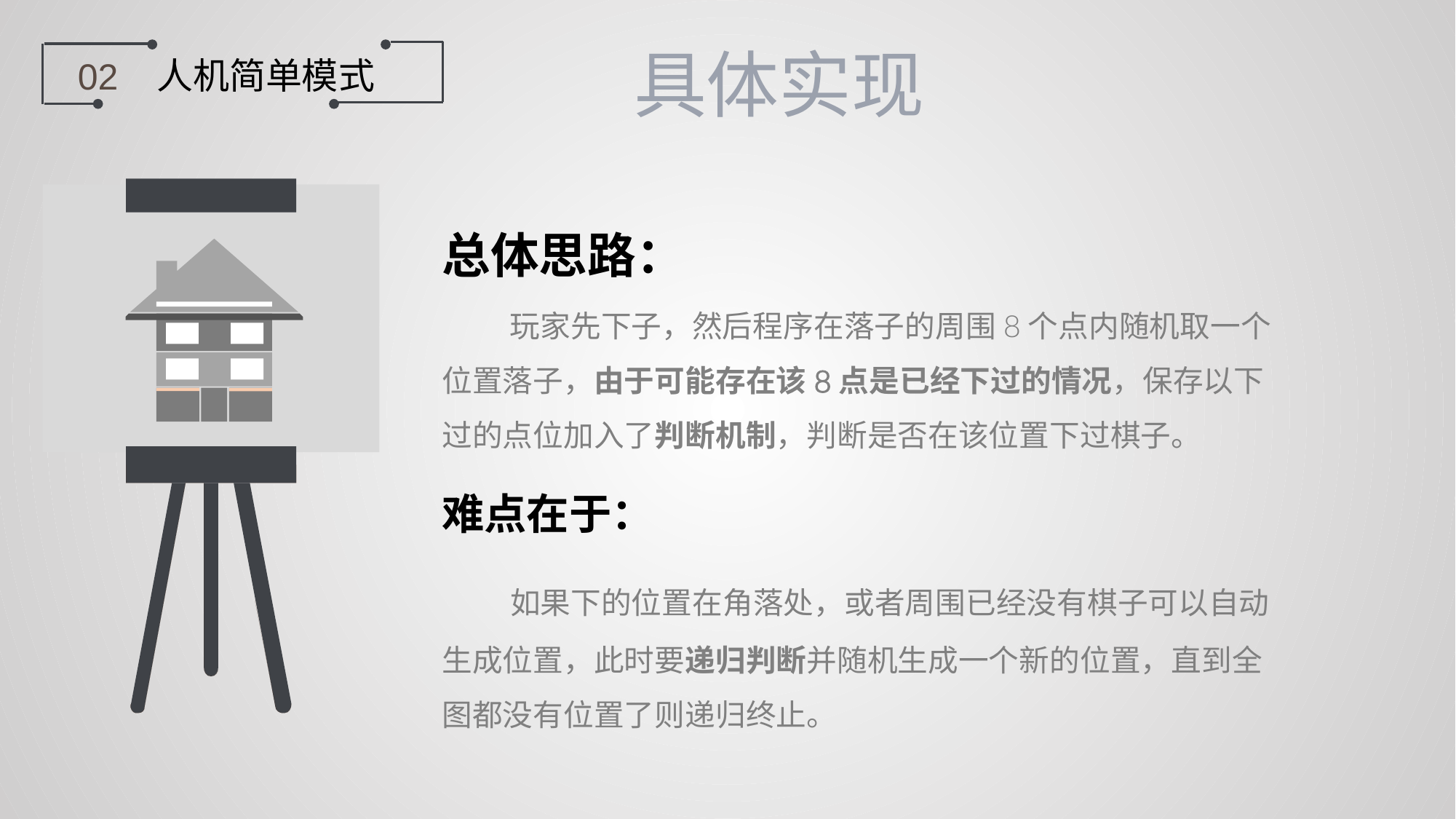

具体实现

   人机简单模式
02

总体思路：
         玩家先下子，然后程序在落子的周围8个点内随机取一个位置落子，由于可能存在该8点是已经下过的情况，保存以下过的点位加入了判断机制，判断是否在该位置下过棋子。
难点在于：
      如果下的位置在角落处，或者周围已经没有棋子可以自动生成位置，此时要递归判断并随机生成一个新的位置，直到全图都没有位置了则递归终止。